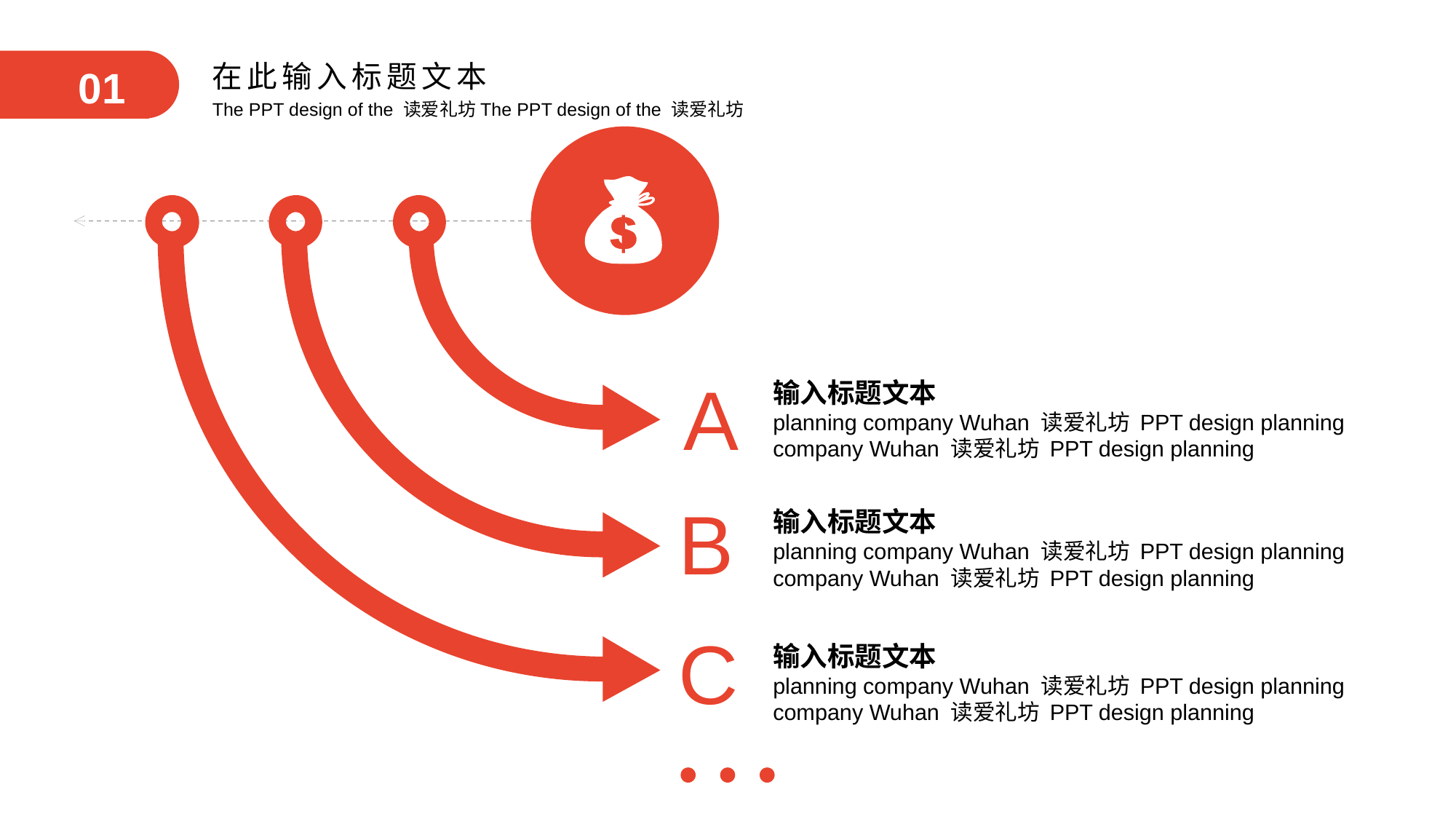

A
输入标题文本
planning company Wuhan 读爱礼坊 PPT design planning company Wuhan 读爱礼坊 PPT design planning
B
输入标题文本
planning company Wuhan 读爱礼坊 PPT design planning company Wuhan 读爱礼坊 PPT design planning
C
输入标题文本
planning company Wuhan 读爱礼坊 PPT design planning company Wuhan 读爱礼坊 PPT design planning